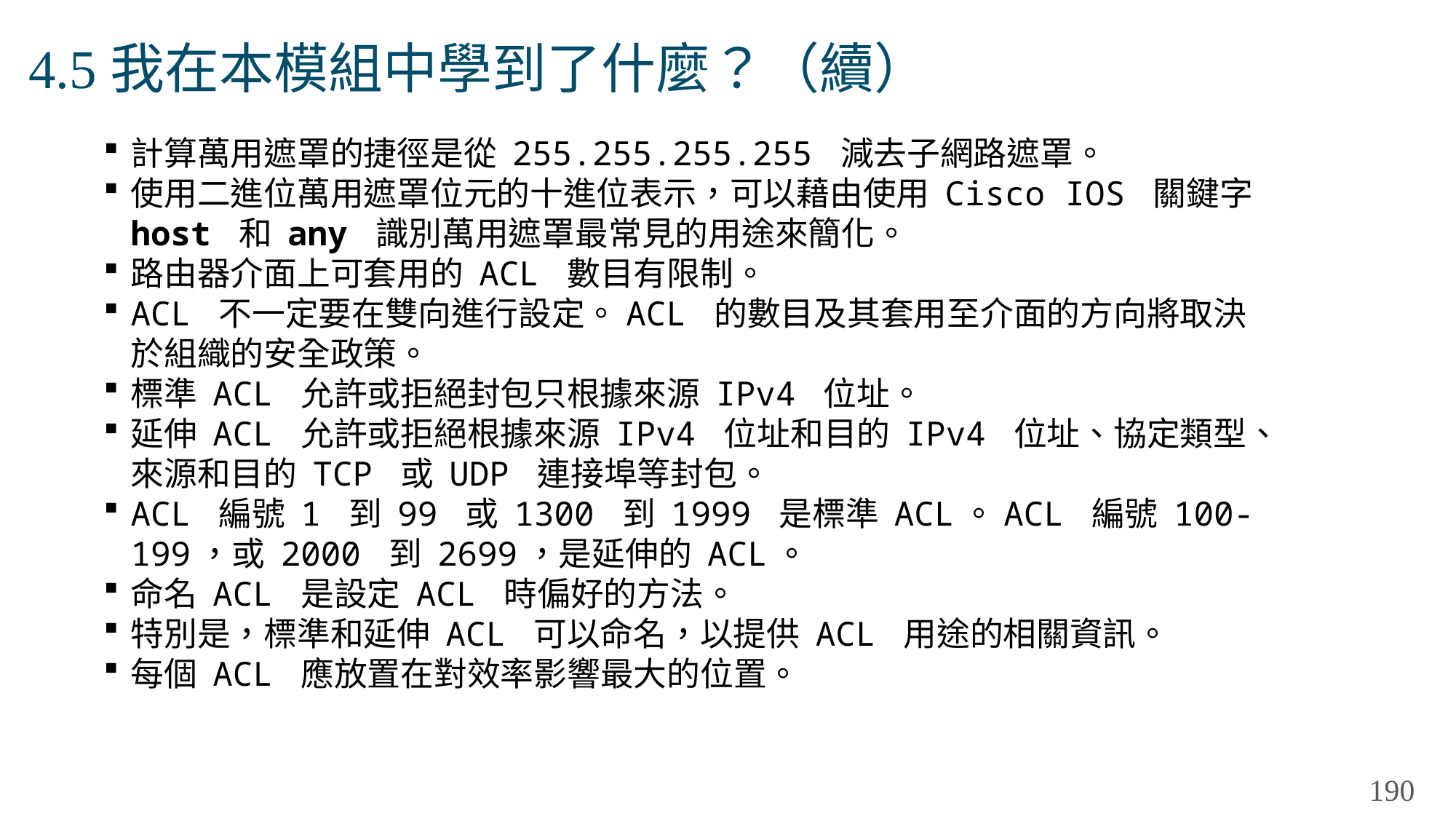

# 4.5我在本模組中學到了什麼？（續）
計算萬用遮罩的捷徑是從 255.255.255.255 減去子網路遮罩。
使用二進位萬用遮罩位元的十進位表示，可以藉由使用 Cisco IOS 關鍵字 host 和 any 識別萬用遮罩最常見的用途來簡化。
路由器介面上可套用的 ACL 數目有限制。
ACL 不一定要在雙向進行設定。ACL 的數目及其套用至介面的方向將取決於組織的安全政策。
標準 ACL 允許或拒絕封包只根據來源 IPv4 位址。
延伸 ACL 允許或拒絕根據來源 IPv4 位址和目的 IPv4 位址、協定類型、來源和目的 TCP 或 UDP 連接埠等封包。
ACL 編號 1 到 99 或 1300 到 1999 是標準 ACL。ACL 編號 100-199，或 2000 到 2699，是延伸的 ACL。
命名 ACL 是設定 ACL 時偏好的方法。
特別是，標準和延伸 ACL 可以命名，以提供 ACL 用途的相關資訊。
每個 ACL 應放置在對效率影響最大的位置。
190